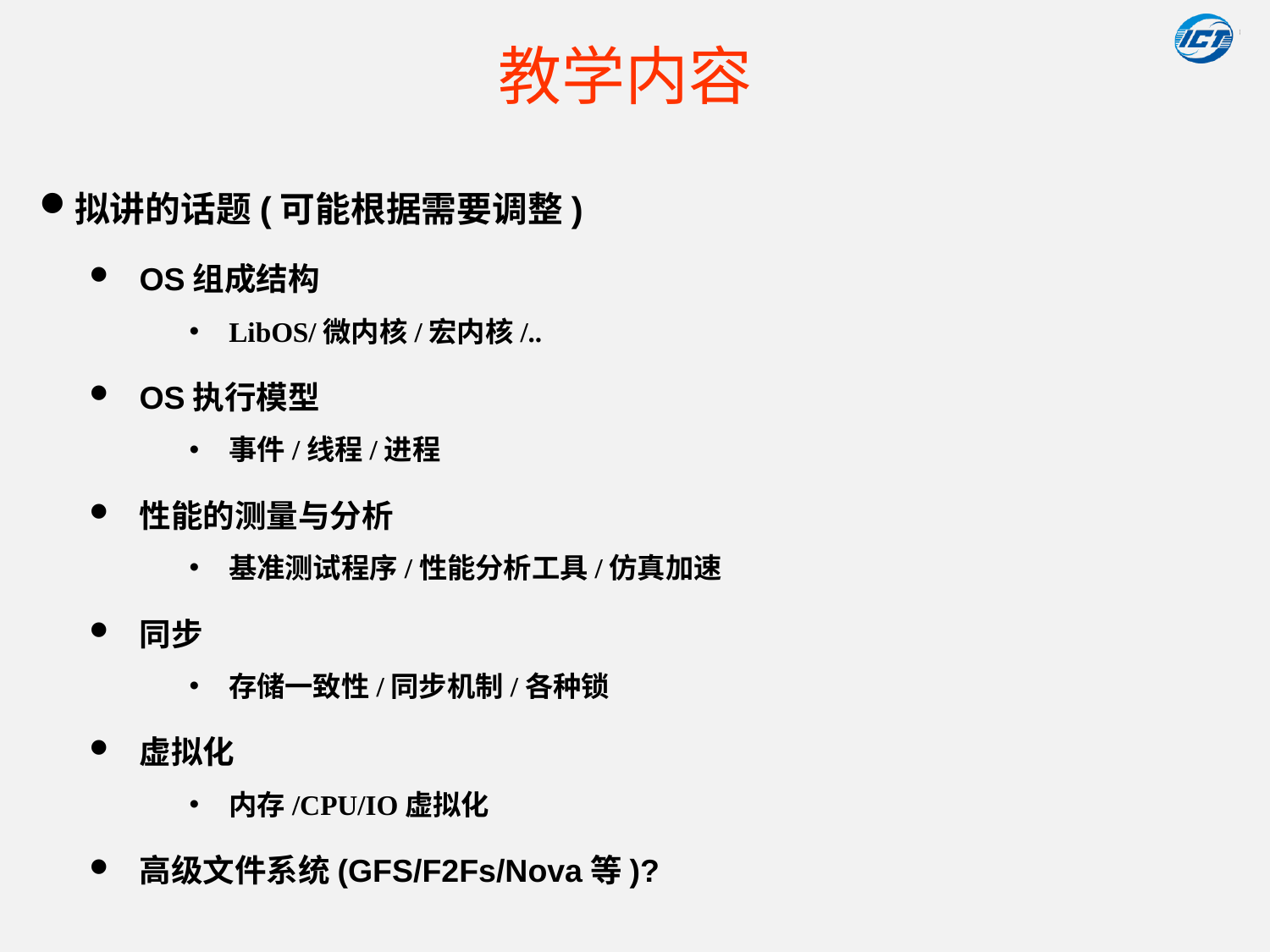

# 教学内容
拟讲的话题(可能根据需要调整)
OS组成结构
LibOS/微内核/宏内核/..
OS执行模型
事件/线程/进程
性能的测量与分析
基准测试程序/性能分析工具/仿真加速
同步
存储一致性/同步机制/各种锁
虚拟化
内存/CPU/IO虚拟化
高级文件系统(GFS/F2Fs/Nova等)?